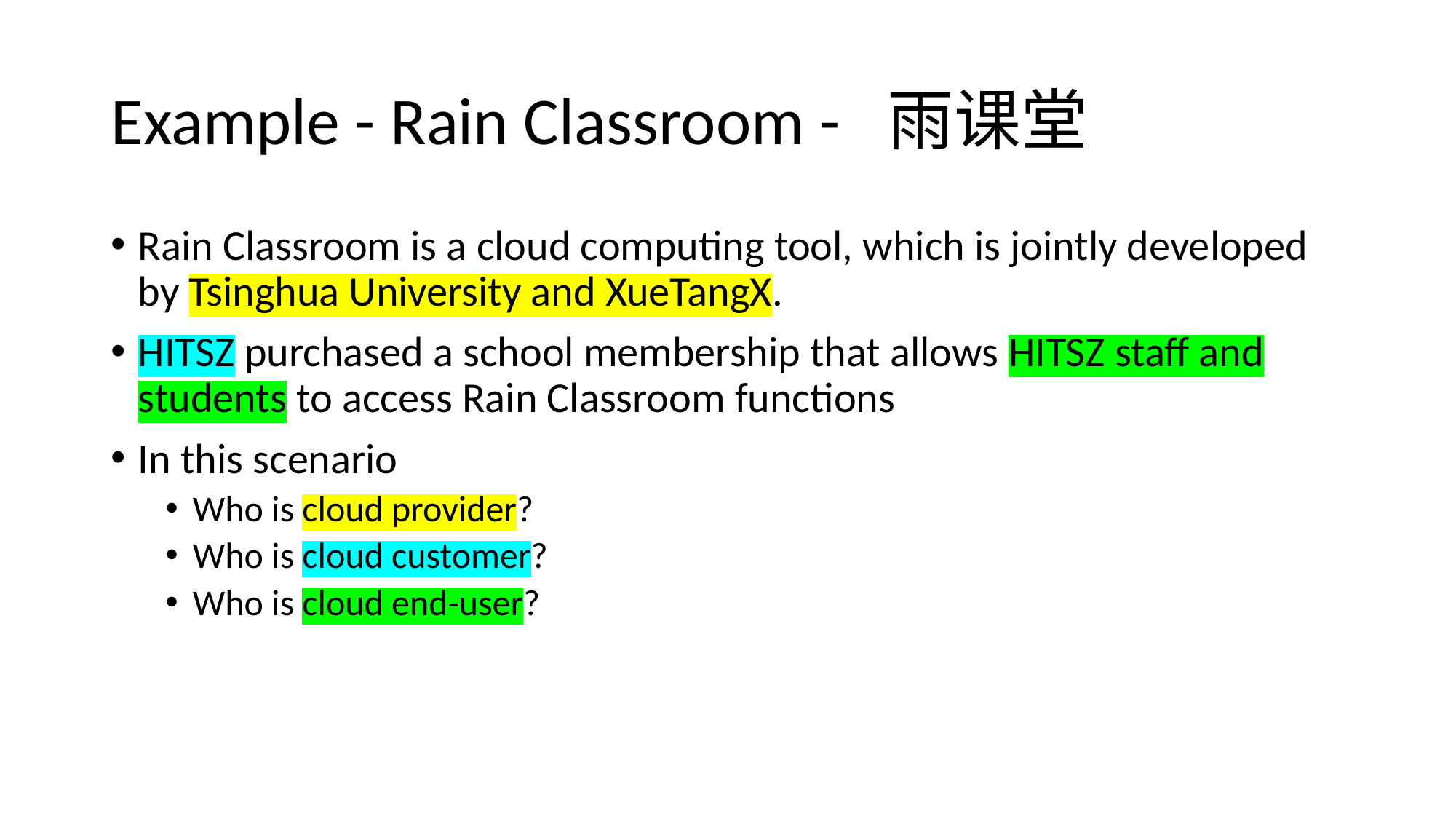

# Example - Rain Classroom -  雨课堂
Rain Classroom is a cloud computing tool, which is jointly developed by Tsinghua University and XueTangX.
HITSZ purchased a school membership that allows HITSZ staff and students to access Rain Classroom functions
In this scenario
Who is cloud provider?
Who is cloud customer?
Who is cloud end-user?